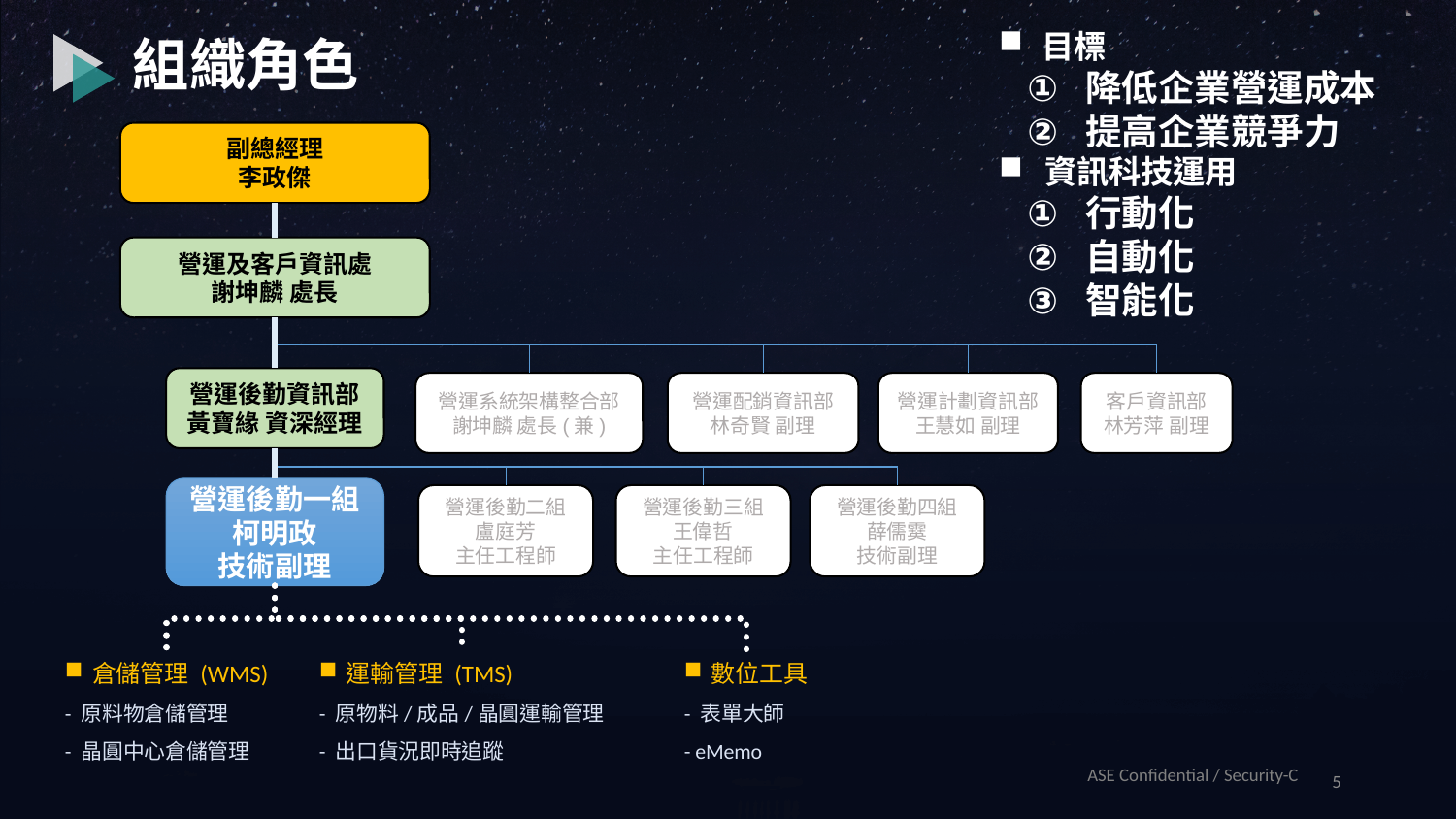

目標
降低企業營運成本
提高企業競爭力
資訊科技運用
行動化
自動化
智能化
組織角色

副總經理
李政傑
營運及客戶資訊處
謝坤麟 處長
營運後勤資訊部
黃寶緣 資深經理
營運系統架構整合部
謝坤麟 處長(兼)
營運配銷資訊部
林奇賢 副理
營運計劃資訊部
王慧如 副理
客戶資訊部
林芳萍 副理
營運後勤一組
柯明政
技術副理
營運後勤二組
盧庭芳
主任工程師
營運後勤三組
王偉哲
主任工程師
營運後勤四組
薛儒霙
技術副理
數位工具
- 表單大師
- eMemo
倉儲管理 (WMS)
- 原料物倉儲管理
- 晶圓中心倉儲管理
運輸管理 (TMS)
- 原物料/成品/晶圓運輸管理
- 出口貨況即時追蹤
5